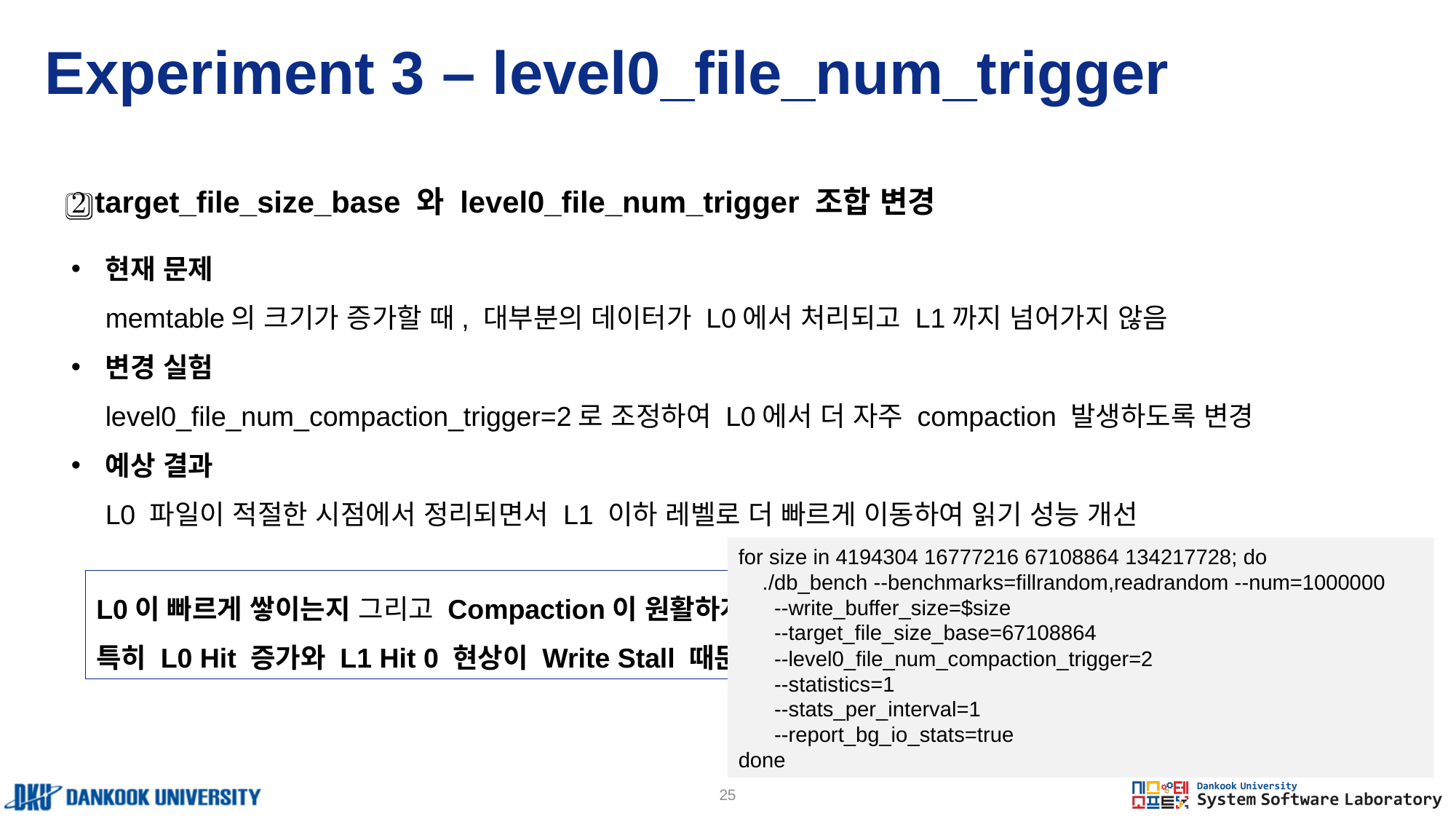

# Experiment 3 – level0_file_num_trigger
2️⃣ target_file_size_base 와 level0_file_num_trigger 조합 변경

현재 문제
memtable의 크기가 증가할 때, 대부분의 데이터가 L0에서 처리되고 L1까지 넘어가지 않음
변경 실험
level0_file_num_compaction_trigger=2로 조정하여 L0에서 더 자주 compaction 발생하도록 변경
예상 결과
L0 파일이 적절한 시점에서 정리되면서 L1 이하 레벨로 더 빠르게 이동하여 읽기 성능 개선
for size in 4194304 16777216 67108864 134217728; do
    ./db_bench --benchmarks=fillrandom,readrandom --num=1000000
      --write_buffer_size=$size
      --target_file_size_base=67108864
      --level0_file_num_compaction_trigger=2
      --statistics=1
      --stats_per_interval=1
      --report_bg_io_stats=true
done
L0이 빠르게 쌓이는지 그리고 Compaction이 원활하게 이루어지는지 확인
특히 L0 Hit 증가와 L1 Hit 0 현상이 Write Stall 때문인지 체크하는 것 중점
25